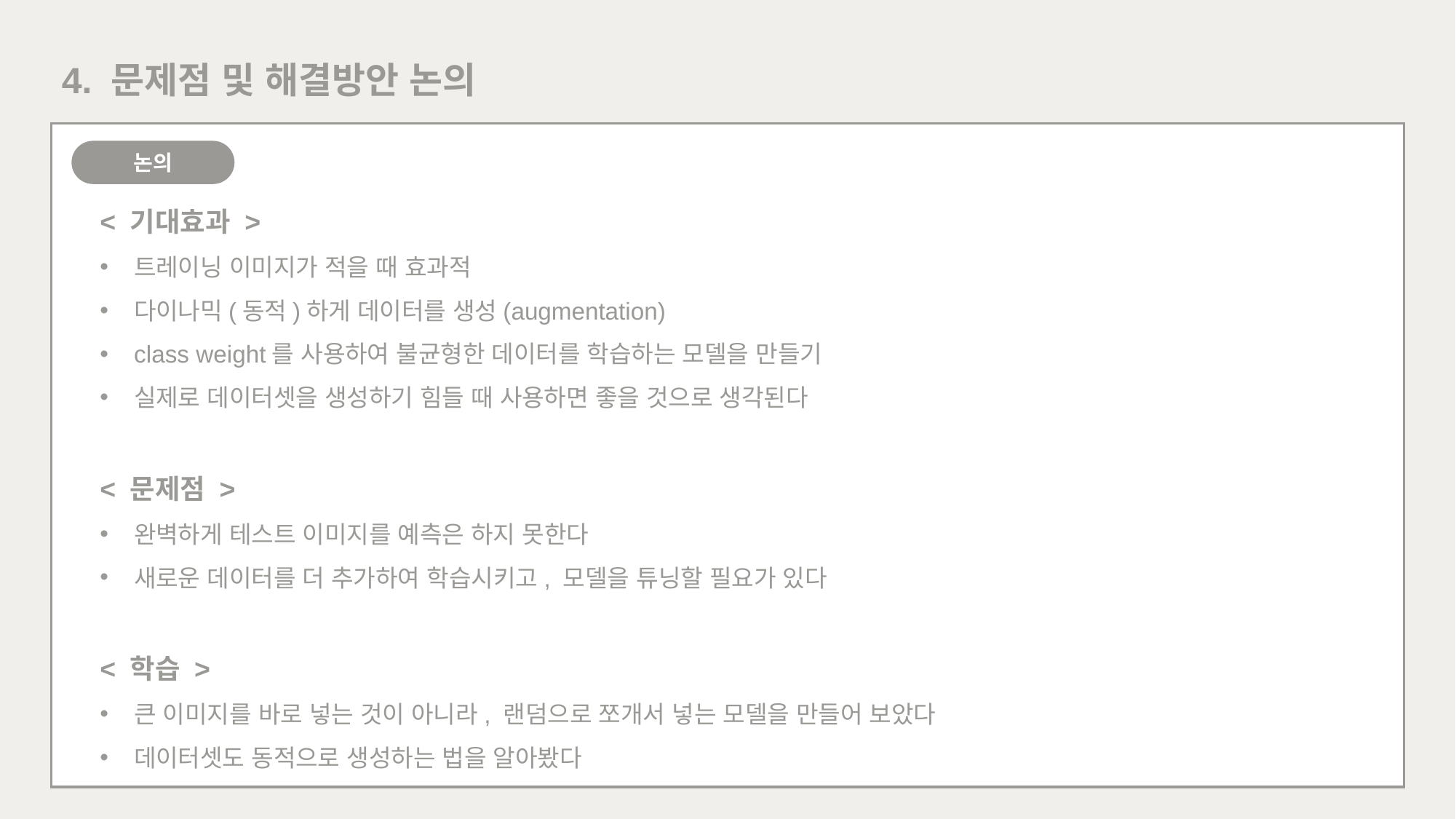

4. 문제점 및 해결방안 논의

논의
< 기대효과 >
트레이닝 이미지가 적을 때 효과적
다이나믹(동적)하게 데이터를 생성(augmentation)
class weight를 사용하여 불균형한 데이터를 학습하는 모델을 만들기
실제로 데이터셋을 생성하기 힘들 때 사용하면 좋을 것으로 생각된다

< 문제점 >
완벽하게 테스트 이미지를 예측은 하지 못한다
새로운 데이터를 더 추가하여 학습시키고, 모델을 튜닝할 필요가 있다

< 학습 >
큰 이미지를 바로 넣는 것이 아니라, 랜덤으로 쪼개서 넣는 모델을 만들어 보았다
데이터셋도 동적으로 생성하는 법을 알아봤다